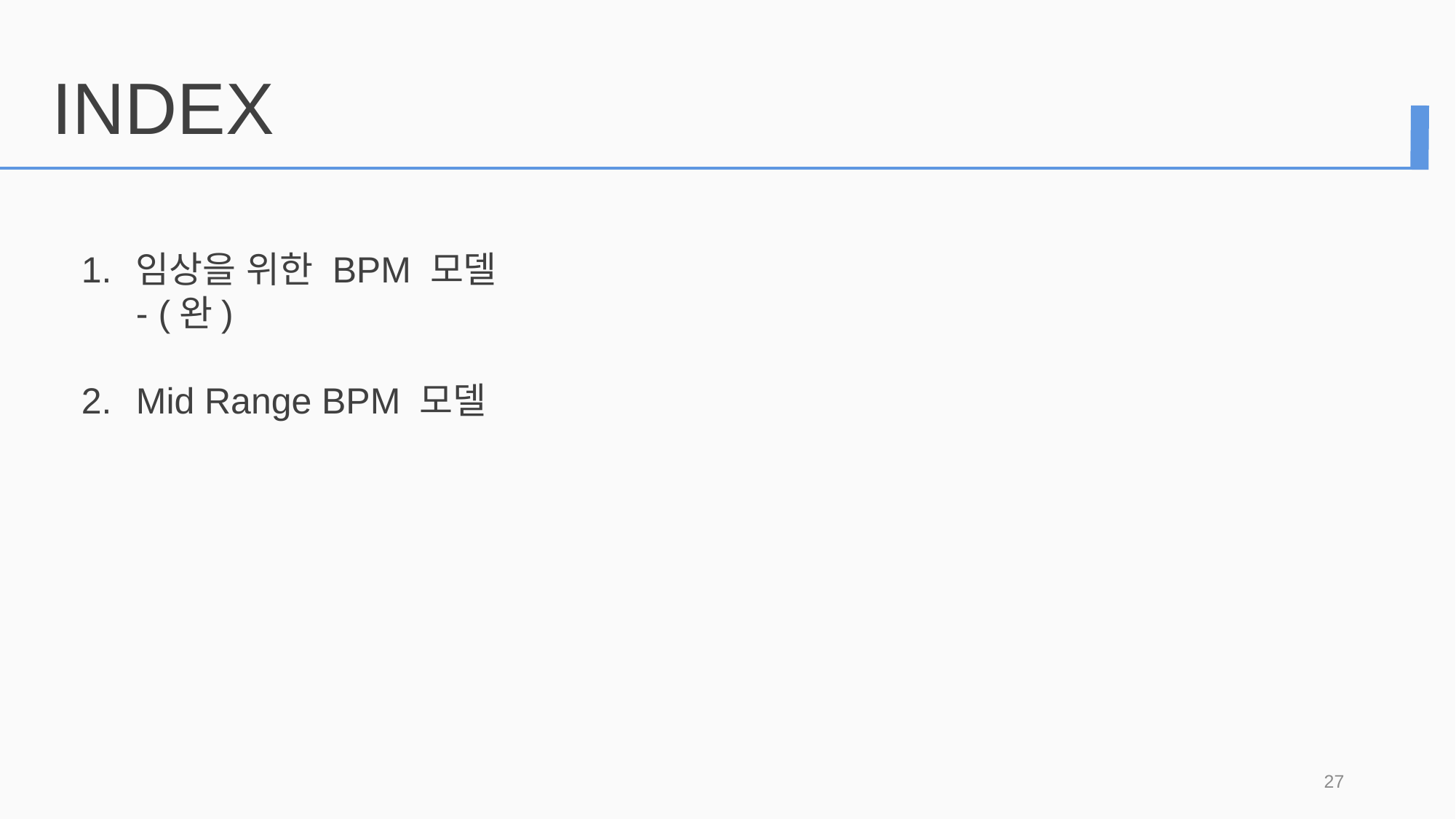

INDEX
임상을 위한 BPM 모델
- (완)

Mid Range BPM 모델

27